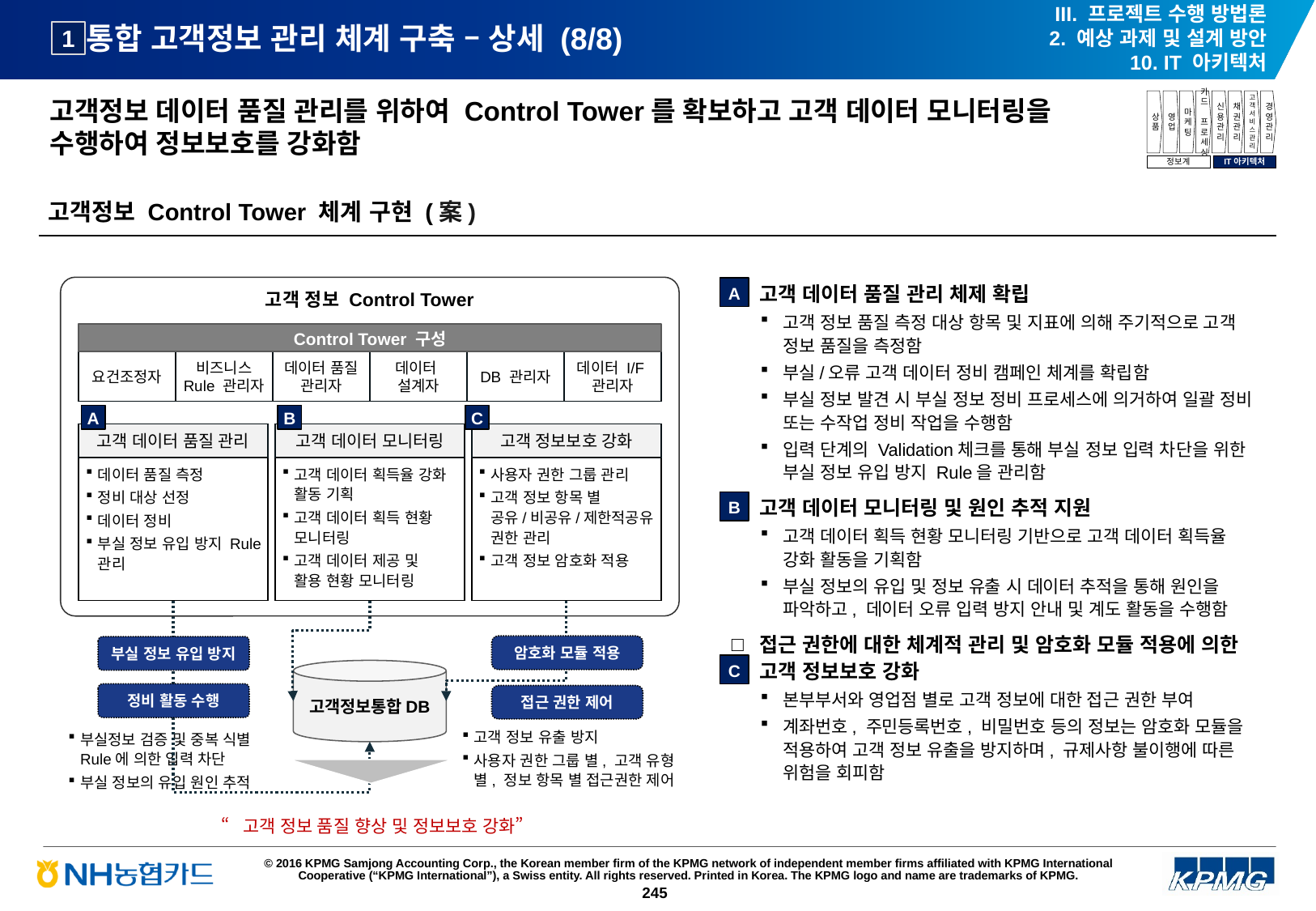

III. 프로젝트 수행 방법론
2. 예상 과제 및 설계 방안
10. IT 아키텍처
# 통합 고객정보 관리 체계 구축 – 상세 (8/8)
1
고객정보 데이터 품질 관리를 위하여 Control Tower를 확보하고 고객 데이터 모니터링을 수행하여 정보보호를 강화함

상품
영업
마케팅
카드
프로세싱
신용관리
채권관리
고객서비스관리
경영관리
정보계
IT아키텍처
고객정보 Control Tower 체계 구현 (案)
고객 데이터 품질 관리 체제 확립
고객 정보 품질 측정 대상 항목 및 지표에 의해 주기적으로 고객 정보 품질을 측정함
부실/오류 고객 데이터 정비 캠페인 체계를 확립함
부실 정보 발견 시 부실 정보 정비 프로세스에 의거하여 일괄 정비 또는 수작업 정비 작업을 수행함
입력 단계의 Validation체크를 통해 부실 정보 입력 차단을 위한 부실 정보 유입 방지 Rule을 관리함
고객 데이터 모니터링 및 원인 추적 지원
고객 데이터 획득 현황 모니터링 기반으로 고객 데이터 획득율 강화 활동을 기획함
부실 정보의 유입 및 정보 유출 시 데이터 추적을 통해 원인을 파악하고, 데이터 오류 입력 방지 안내 및 계도 활동을 수행함
접근 권한에 대한 체계적 관리 및 암호화 모듈 적용에 의한 고객 정보보호 강화
본부부서와 영업점 별로 고객 정보에 대한 접근 권한 부여
계좌번호, 주민등록번호, 비밀번호 등의 정보는 암호화 모듈을 적용하여 고객 정보 유출을 방지하며, 규제사항 불이행에 따른 위험을 회피함
고객 정보 Control Tower

A
Control Tower 구성
요건조정자
비즈니스 Rule 관리자
데이터 품질 관리자
데이터
설계자
DB 관리자
데이터 I/F
관리자
A
B
C
고객 데이터 품질 관리
고객 데이터 모니터링
고객 정보보호 강화
데이터 품질 측정
정비 대상 선정
데이터 정비
부실 정보 유입 방지 Rule 관리

고객 데이터 획득율 강화
활동 기획
고객 데이터 획득 현황
모니터링
고객 데이터 제공 및
활용 현황 모니터링
사용자 권한 그룹 관리
고객 정보 항목 별
공유/비공유/제한적공유
권한 관리
고객 정보 암호화 적용
B
암호화 모듈 적용
부실 정보 유입 방지
C
고객정보통합DB
정비 활동 수행
접근 권한 제어
고객 정보 유출 방지
사용자 권한 그룹 별, 고객 유형 별, 정보 항목 별 접근권한 제어
부실정보 검증 및 중복 식별 Rule에 의한 입력 차단
부실 정보의 유입 원인 추적

“고객 정보 품질 향상 및 정보보호 강화”